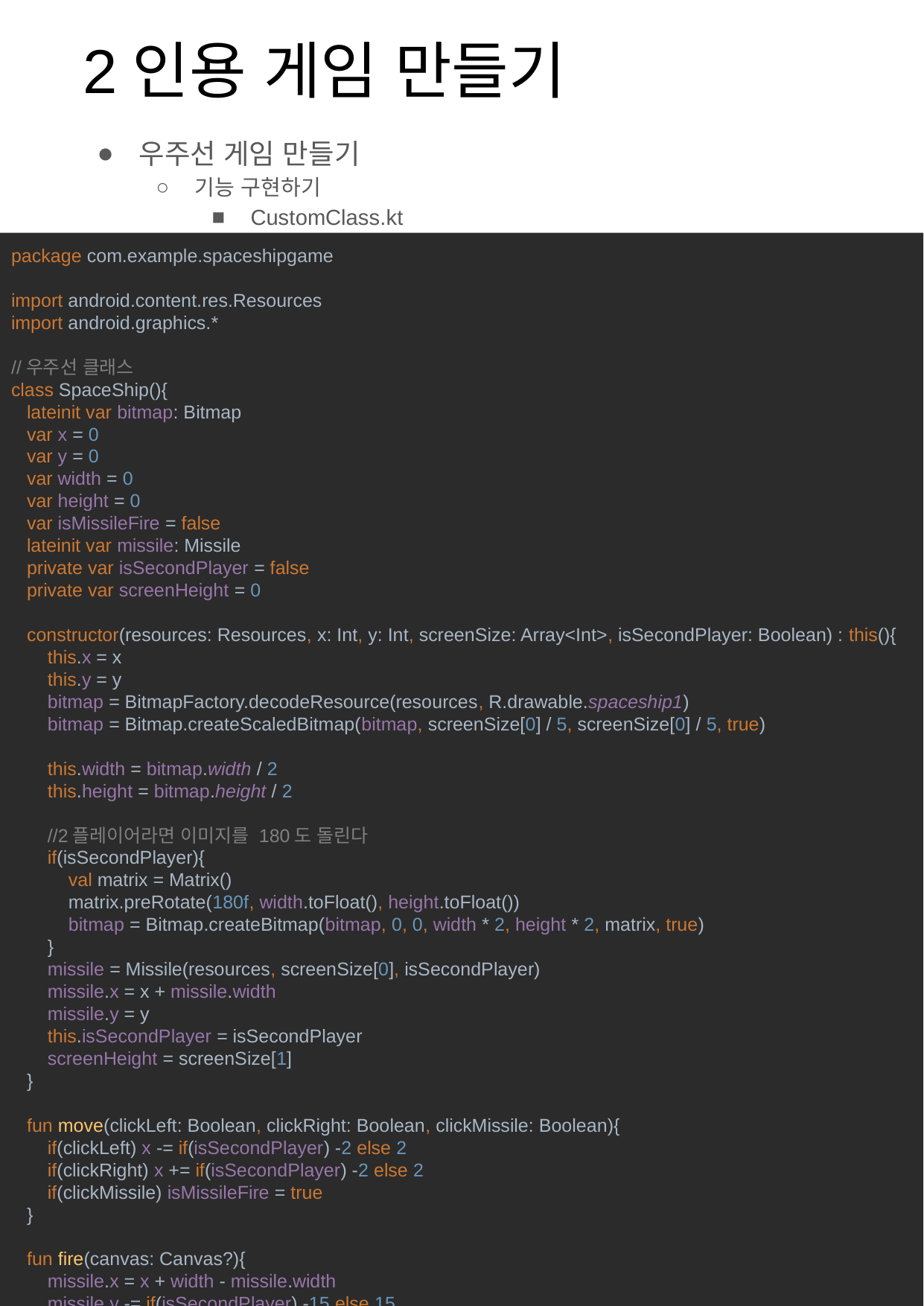

# 2인용 게임 만들기
우주선 게임 만들기
기능 구현하기
CustomClass.kt

package com.example.spaceshipgame

import android.content.res.Resources
import android.graphics.*

//우주선 클래스
class SpaceShip(){
   lateinit var bitmap: Bitmap
   var x = 0
   var y = 0
   var width = 0
   var height = 0
   var isMissileFire = false
   lateinit var missile: Missile
   private var isSecondPlayer = false
   private var screenHeight = 0

   constructor(resources: Resources, x: Int, y: Int, screenSize: Array<Int>, isSecondPlayer: Boolean) : this(){
       this.x = x
       this.y = y
       bitmap = BitmapFactory.decodeResource(resources, R.drawable.spaceship1)
       bitmap = Bitmap.createScaledBitmap(bitmap, screenSize[0] / 5, screenSize[0] / 5, true)

       this.width = bitmap.width / 2
       this.height = bitmap.height / 2

       //2플레이어라면 이미지를 180도 돌린다
       if(isSecondPlayer){
           val matrix = Matrix()
           matrix.preRotate(180f, width.toFloat(), height.toFloat())
           bitmap = Bitmap.createBitmap(bitmap, 0, 0, width * 2, height * 2, matrix, true)
       }
       missile = Missile(resources, screenSize[0], isSecondPlayer)
       missile.x = x + missile.width
       missile.y = y
       this.isSecondPlayer = isSecondPlayer
       screenHeight = screenSize[1]
   }

   fun move(clickLeft: Boolean, clickRight: Boolean, clickMissile: Boolean){
       if(clickLeft) x -= if(isSecondPlayer) -2 else 2
       if(clickRight) x += if(isSecondPlayer) -2 else 2
       if(clickMissile) isMissileFire = true
   }

   fun fire(canvas: Canvas?){
       missile.x = x + width - missile.width
       missile.y -= if(isSecondPlayer) -15 else 15
       canvas?.drawBitmap(missile.bitmap, missile.x.toFloat(), missile.y.toFloat(), null)
       if(missile.y <= 0 && !isSecondPlayer){
           isMissileFire = false
           missile.y = y
       }
       if(missile.y >= screenHeight && isSecondPlayer){
           isMissileFire = false
           missile.y = y
       }
   }
}
//미사일 클래스
class Missile(){
   lateinit var bitmap: Bitmap
   var x = -100
   var y = 100
   var width = 0

   constructor(resources: Resources, size: Int, isSecondPlayer: Boolean): this(){
       bitmap = BitmapFactory.decodeResource(resources, R.drawable.missile)
       bitmap = Bitmap.createScaledBitmap(bitmap, size / 20, size / 20, true)
       width = bitmap.width / 2
       //2플레이어라면 이미지를 180도 돌린다
       if(isSecondPlayer){
           val matrix = Matrix()
           matrix.preRotate(180f, width.toFloat(), width.toFloat())
           bitmap = Bitmap.createBitmap(bitmap, 0, 0, width * 2, width * 2, matrix, true)
       }
   }
}
//이미지 버튼들
class CustomButton(){
   lateinit var bitmap: Bitmap
   var x = 0f
   var y = 0f
   private var width = 0
   var height = 0
   private lateinit var rect: RectF
   var isTouch = false

   constructor(resources: Resources, img: Int, x: Float, y: Float, screenSize: Array<Int>, isSecondPlayer: Boolean): this(){
       bitmap = BitmapFactory.decodeResource(resources, img)
       bitmap = Bitmap.createScaledBitmap(bitmap, screenSize[0] / 6, screenSize[0] / 6, true)
       this.x = x
       this.y = y
       width = bitmap.width
       height = bitmap.height
       rect = RectF(x, y, x + width, y + height)
       //2플레이어라면 이미지를 180도 돌린다
       if(isSecondPlayer){
           val matrix = Matrix()
           matrix.preRotate(180f, width.toFloat(), height.toFloat())
           bitmap = Bitmap.createBitmap(bitmap, 0, 0, width, height, matrix, true)
       }
   }

   fun processButton(x: Float, y: Float, isDown: Boolean){
       if(rect.contains(x, y))
           isTouch = isDown
   }
}

//운석 클래스
class Asteroid(){
   lateinit var bitmap: Bitmap
   var x = 0
   var y = 0
   var width = 0
   var height = 0

   constructor(resources: Resources, screenSize: Array<Int>): this(){
       bitmap = BitmapFactory.decodeResource(resources, R.drawable.asteroid)
       bitmap = Bitmap.createScaledBitmap(bitmap, screenSize[0] / 6, screenSize[0] / 6, true)
       width = bitmap.width / 2
   }
}
44